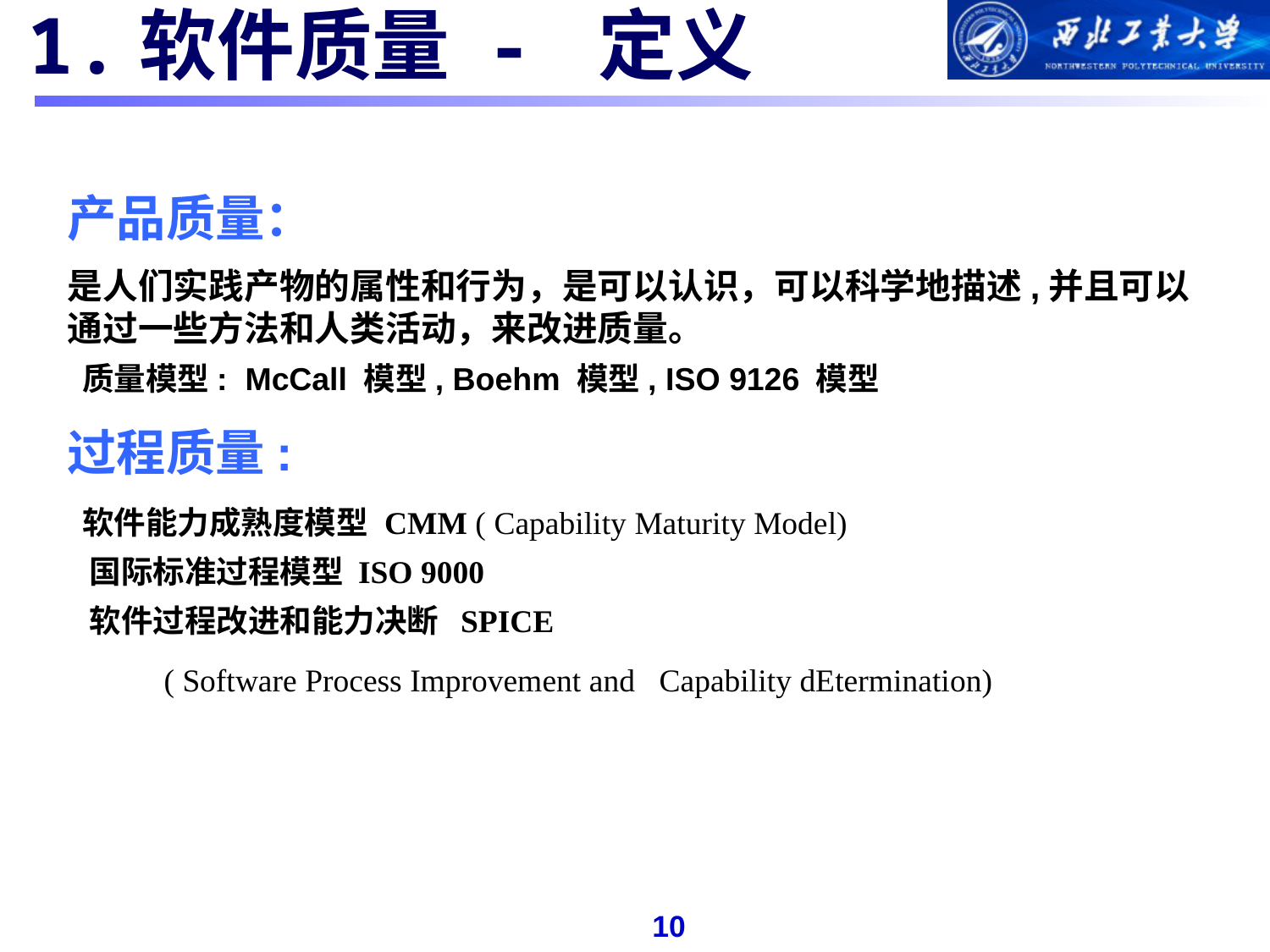

#
1.软件质量 - 定义
产品质量：
是人们实践产物的属性和行为，是可以认识，可以科学地描述,并且可以通过一些方法和人类活动，来改进质量。
 质量模型:  McCall 模型, Boehm 模型, ISO 9126 模型
过程质量:
 软件能力成熟度模型 CMM ( Capability Maturity Model)
  国际标准过程模型 ISO 9000
  软件过程改进和能力决断  SPICE
            ( Software Process Improvement and   Capability dEtermination)